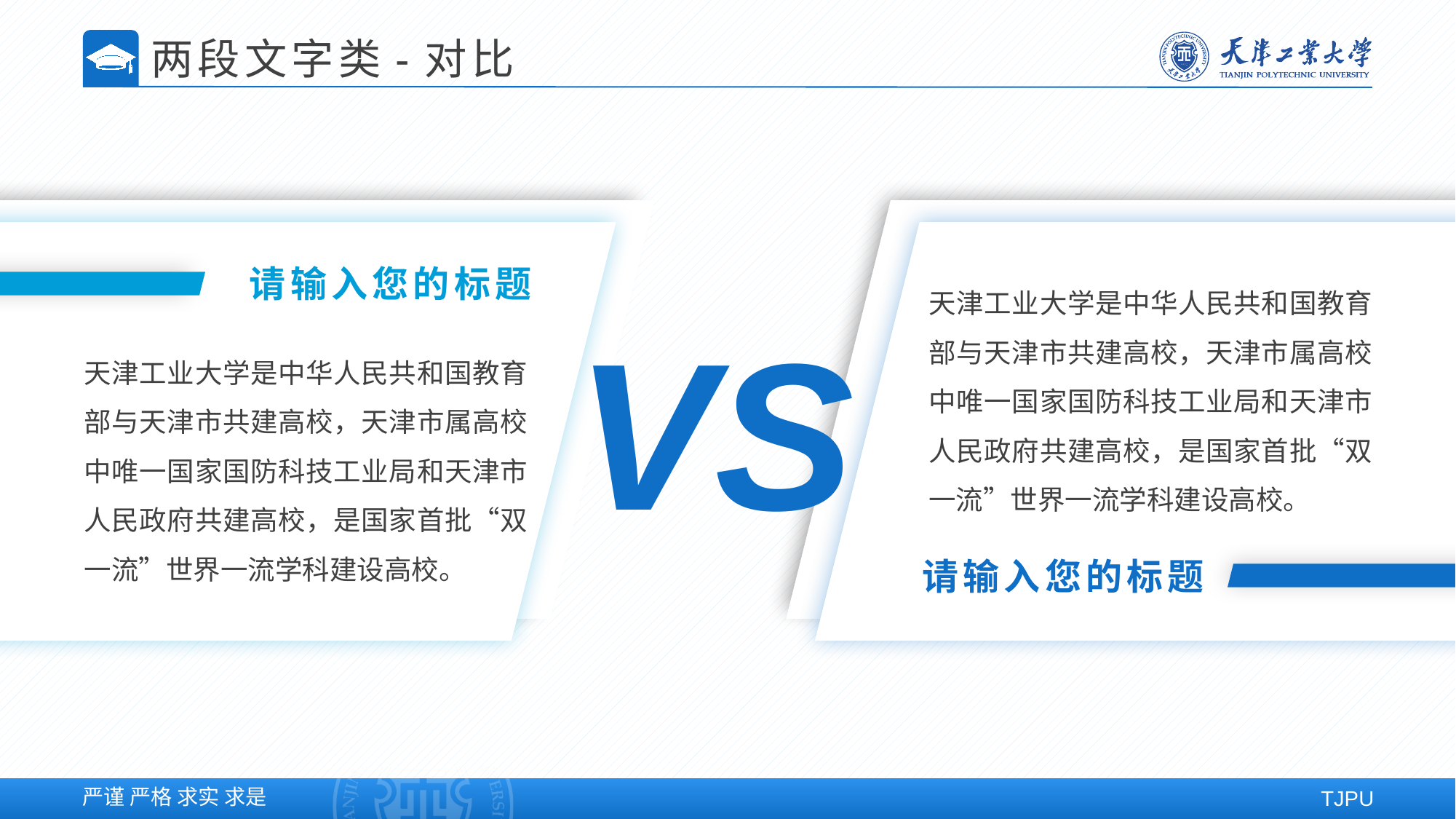

两段文字类-对比

请输入您的标题
天津工业大学是中华人民共和国教育部与天津市共建高校，天津市属高校中唯一国家国防科技工业局和天津市人民政府共建高校，是国家首批“双一流”世界一流学科建设高校。

VS
天津工业大学是中华人民共和国教育部与天津市共建高校，天津市属高校中唯一国家国防科技工业局和天津市人民政府共建高校，是国家首批“双一流”世界一流学科建设高校。
请输入您的标题